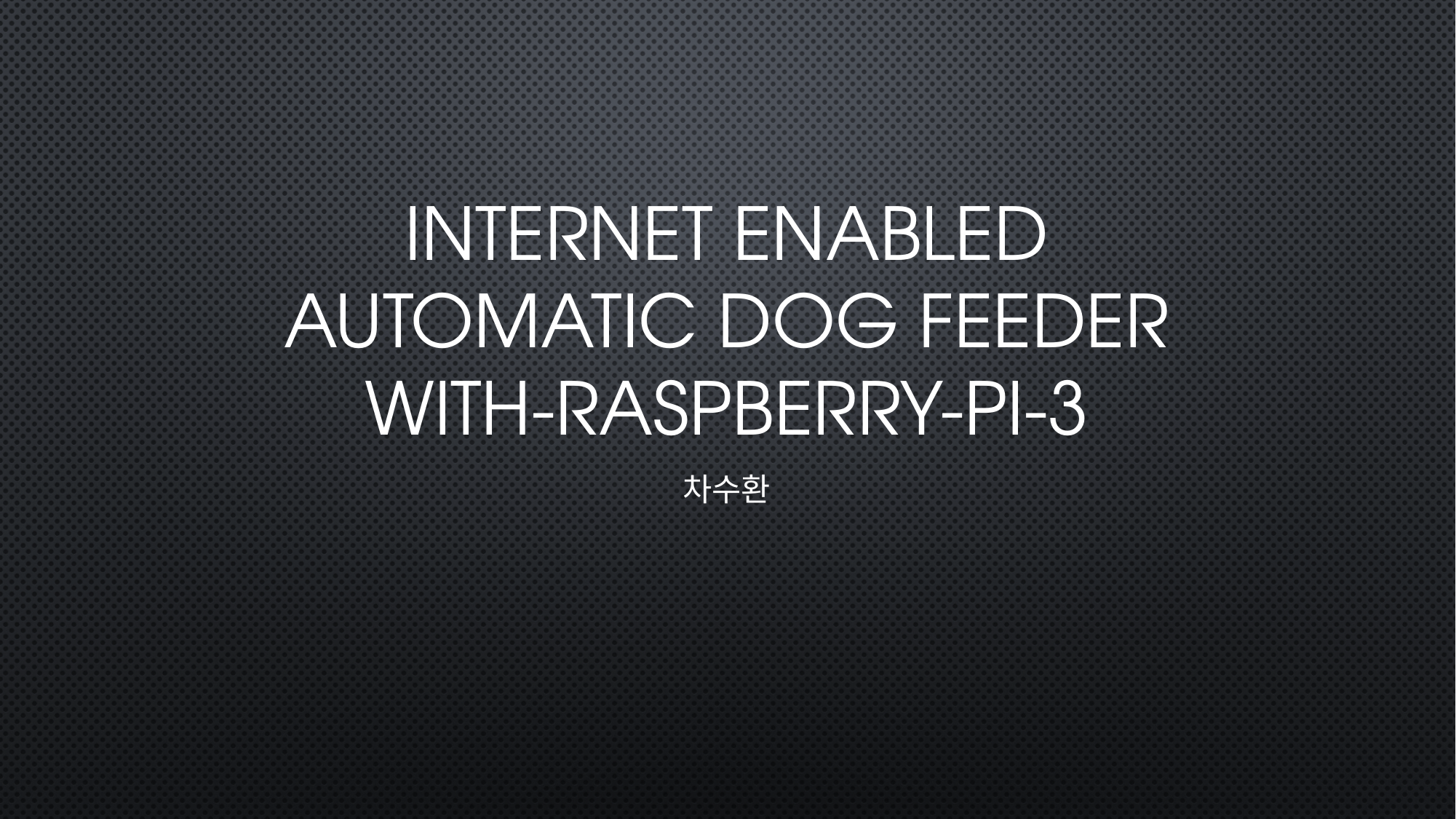

# Internet Enabled Automatic DOG FeedeR with-Raspberry-PI-3
차수환